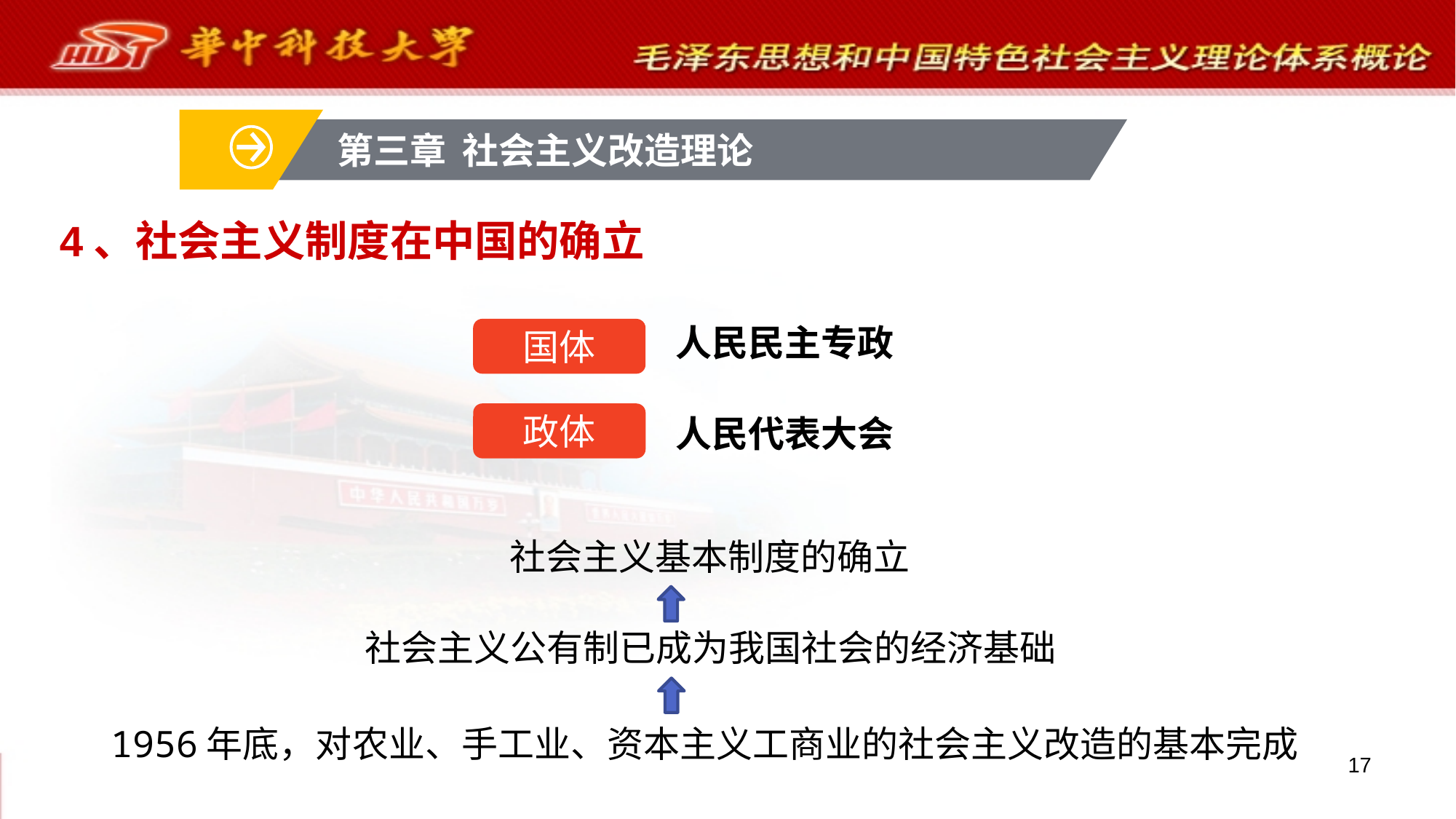

第三章  社会主义改造理论

# 4、社会主义制度在中国的确立
人民民主专政
国体
政体
人民代表大会
社会主义基本制度的确立

社会主义公有制已成为我国社会的经济基础

1956年底，对农业、手工业、资本主义工商业的社会主义改造的基本完成
17